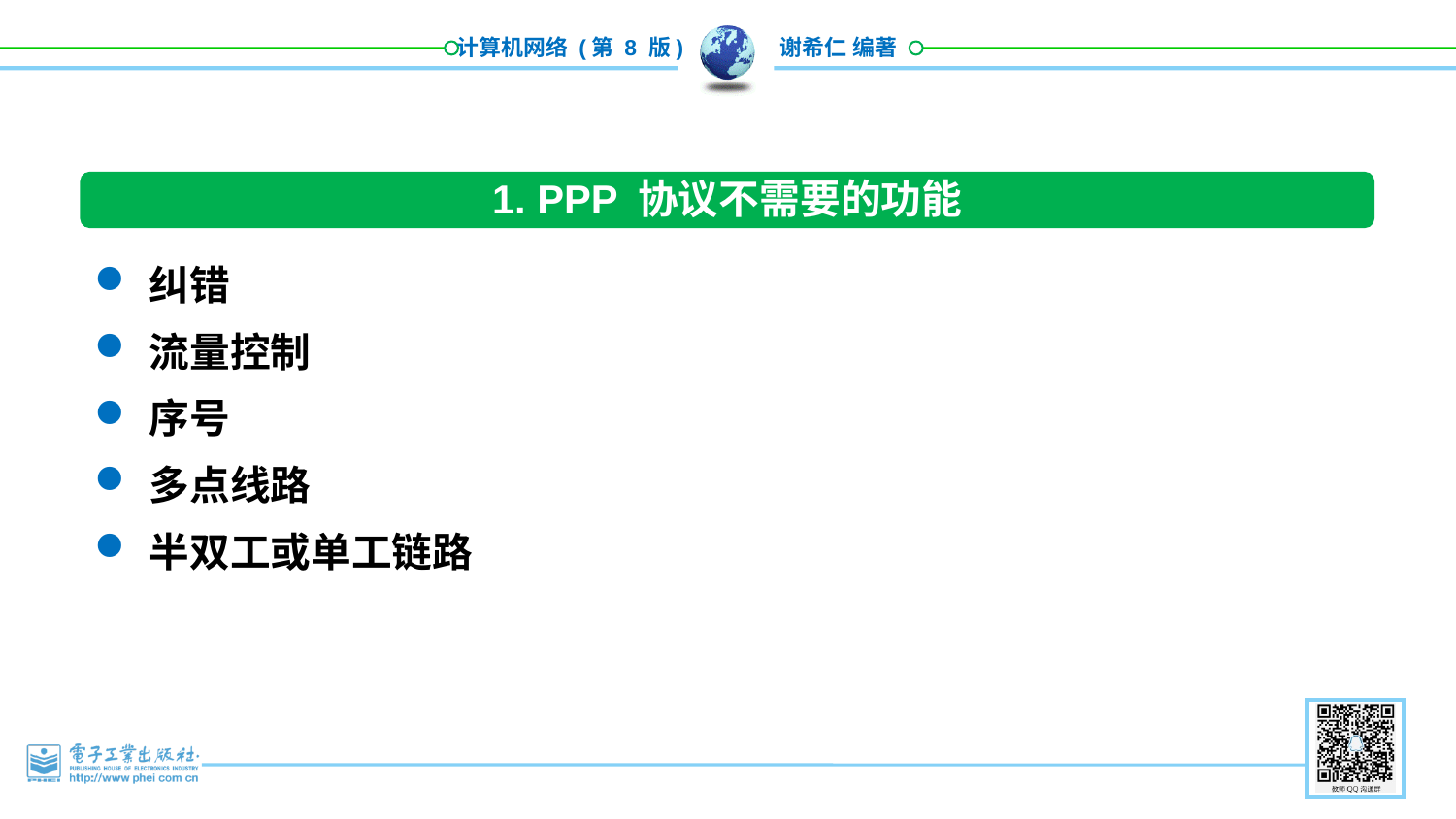

1. PPP 协议不需要的功能

纠错
流量控制
序号
多点线路
半双工或单工链路